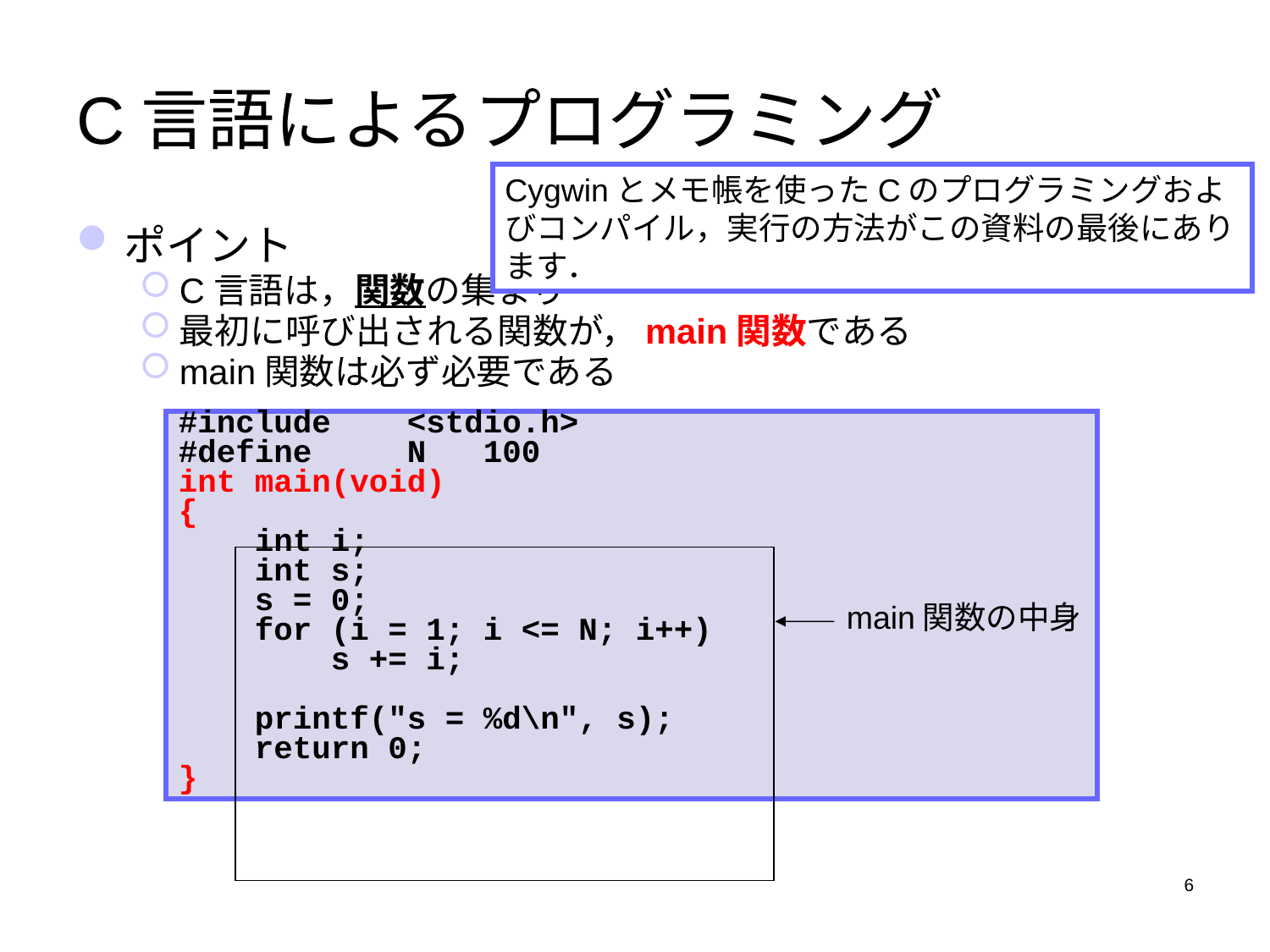

# C言語によるプログラミング
Cygwinとメモ帳を使ったCのプログラミングおよびコンパイル，実行の方法がこの資料の最後にあります．
ポイント
C言語は，関数の集まり
最初に呼び出される関数が，main関数である
main関数は必ず必要である

#include    <stdio.h>
#define     N   100
int main(void)
{
    int i;
    int s;
    s = 0;
    for (i = 1; i <= N; i++)
        s += i;

    printf("s = %d\n", s);
    return 0;
}

main関数の中身

6